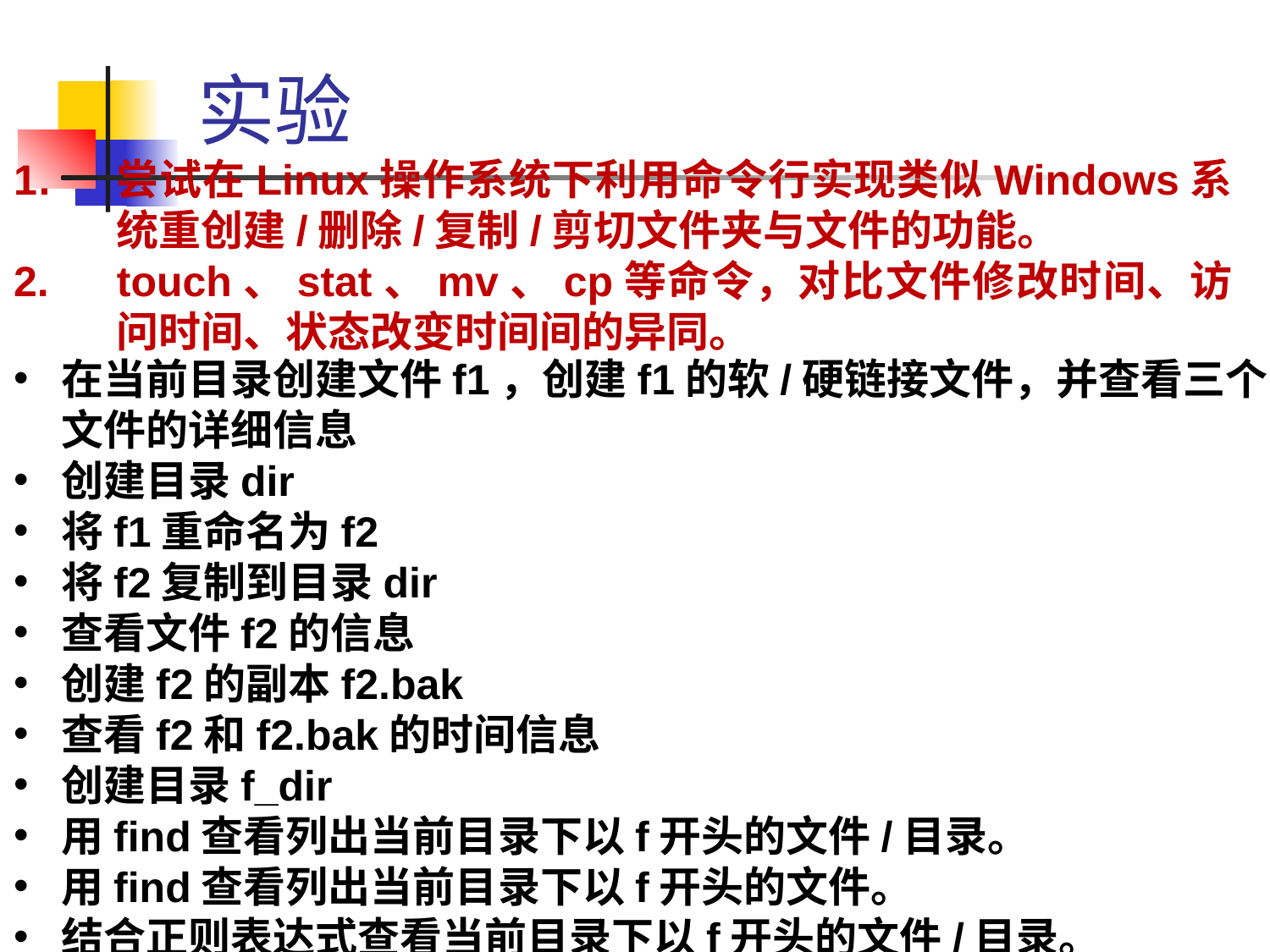

实验
尝试在Linux操作系统下利用命令行实现类似Windows系统重创建/删除/复制/剪切文件夹与文件的功能。
touch、stat、mv、cp等命令，对比文件修改时间、访问时间、状态改变时间间的异同。
在当前目录创建文件f1，创建f1的软/硬链接文件，并查看三个文件的详细信息
创建目录dir
将f1重命名为f2
将f2复制到目录dir
查看文件f2的信息
创建f2的副本f2.bak
查看f2和f2.bak的时间信息
创建目录f_dir
用find查看列出当前目录下以f开头的文件/目录。
用find查看列出当前目录下以f开头的文件。
结合正则表达式查看当前目录下以f开头的文件/目录。